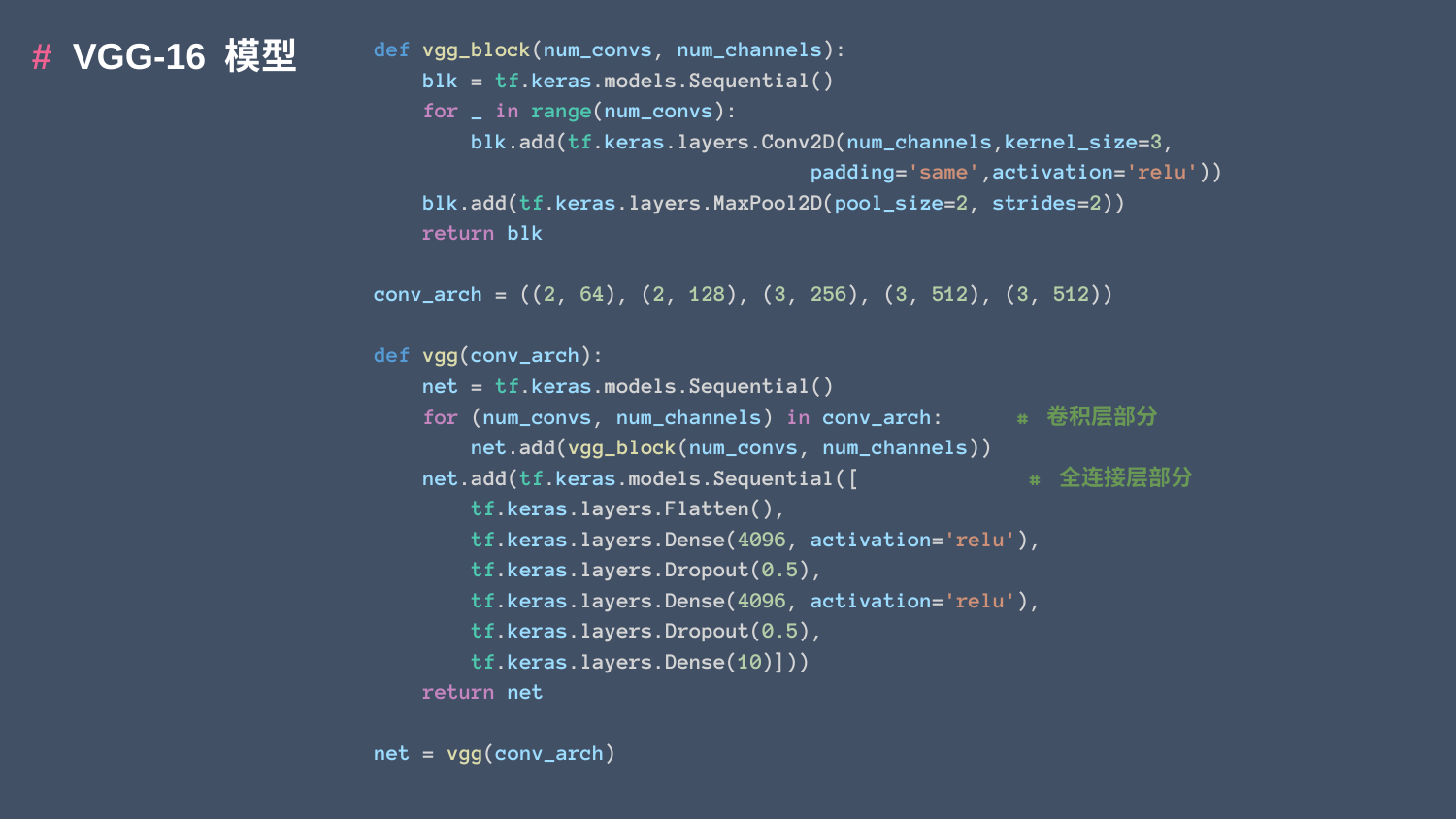

def vgg_block(num_convs, num_channels):
    blk = tf.keras.models.Sequential()
    for _ in range(num_convs):
        blk.add(tf.keras.layers.Conv2D(num_channels,kernel_size=3,
                                    padding='same',activation='relu'))
    blk.add(tf.keras.layers.MaxPool2D(pool_size=2, strides=2))
    return blk
conv_arch = ((2, 64), (2, 128), (3, 256), (3, 512), (3, 512))
def vgg(conv_arch):
    net = tf.keras.models.Sequential()
    for (num_convs, num_channels) in conv_arch:      # 卷积层部分
        net.add(vgg_block(num_convs, num_channels))
    net.add(tf.keras.models.Sequential([              # 全连接层部分
        tf.keras.layers.Flatten(),
        tf.keras.layers.Dense(4096, activation='relu'),
        tf.keras.layers.Dropout(0.5),
        tf.keras.layers.Dense(4096, activation='relu'),
        tf.keras.layers.Dropout(0.5),
        tf.keras.layers.Dense(10)]))
    return net
net = vgg(conv_arch)

#  VGG-16 模型